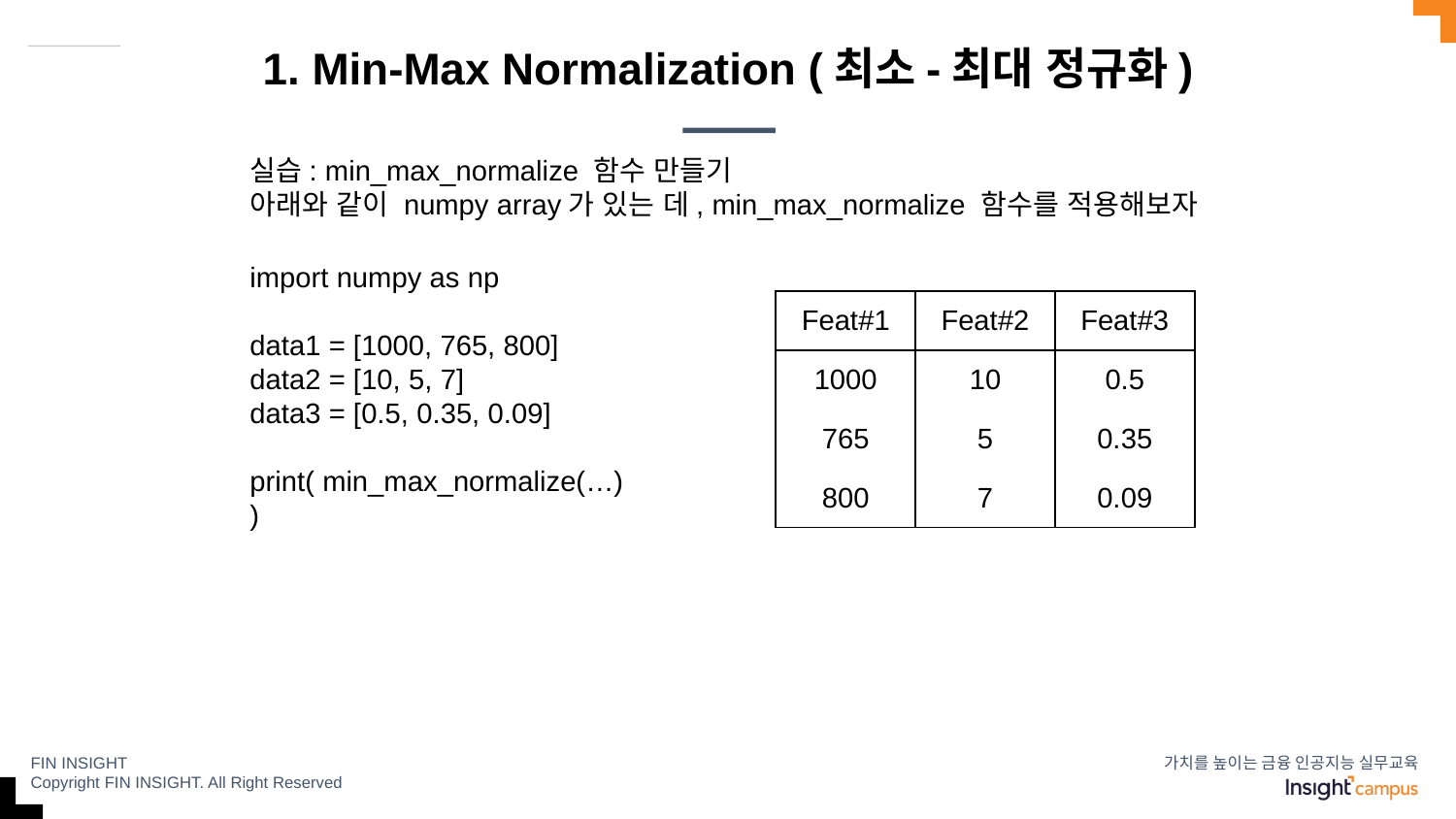

# 1. Min-Max Normalization (최소-최대 정규화)
실습: min_max_normalize 함수 만들기
아래와 같이 numpy array가 있는 데, min_max_normalize 함수를 적용해보자
import numpy as np

data1 = [1000, 765, 800]
data2 = [10, 5, 7]
data3 = [0.5, 0.35, 0.09]

print( min_max_normalize(…) )
| Feat#1 | Feat#2 | Feat#3 |
| --- | --- | --- |
| 1000 | 10 | 0.5 |
| 765 | 5 | 0.35 |
| 800 | 7 | 0.09 |